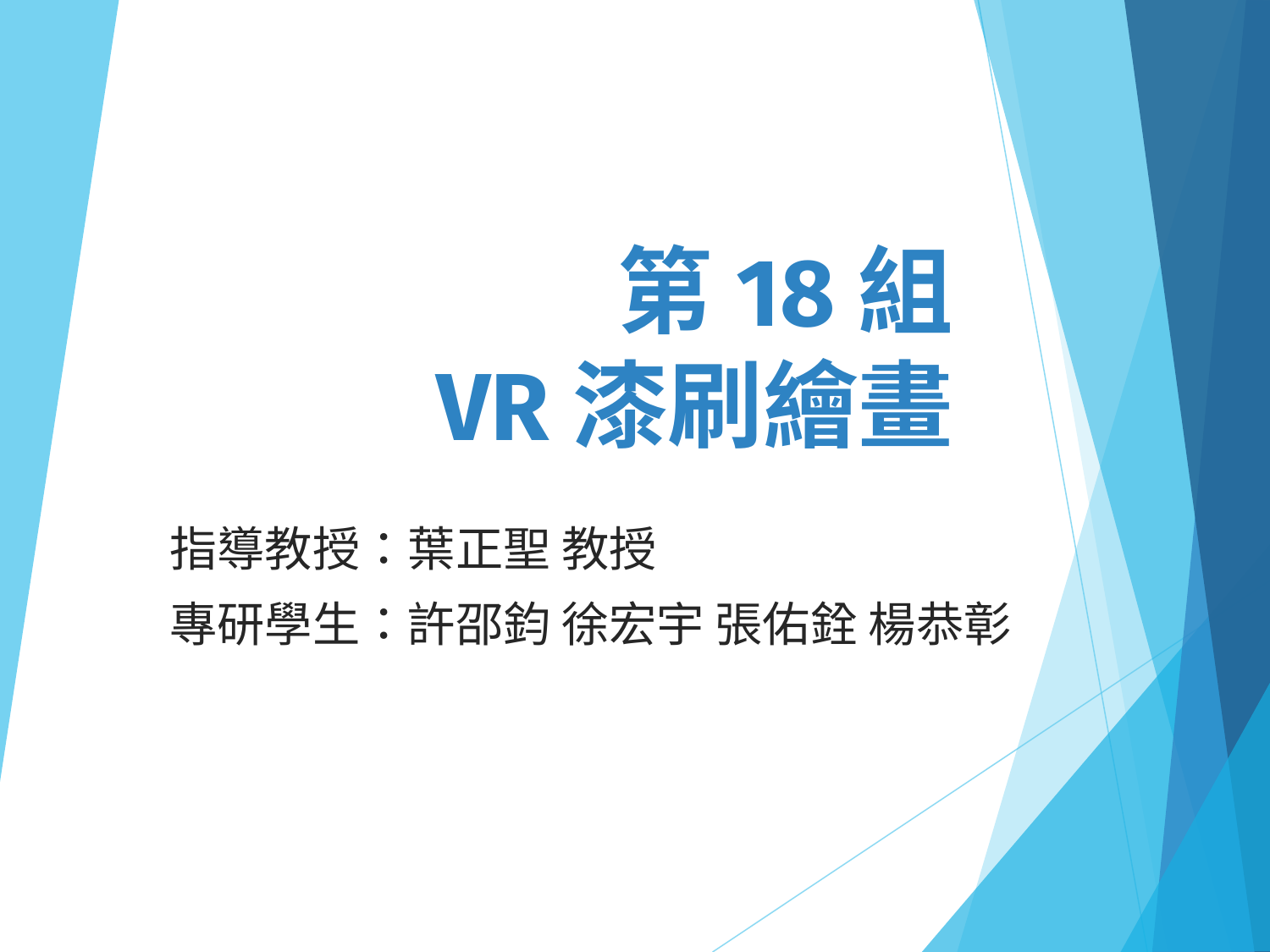

# 第18組 VR漆刷繪畫
指導教授：葉正聖 教授
專研學生：許邵鈞 徐宏宇 張佑銓 楊恭彰